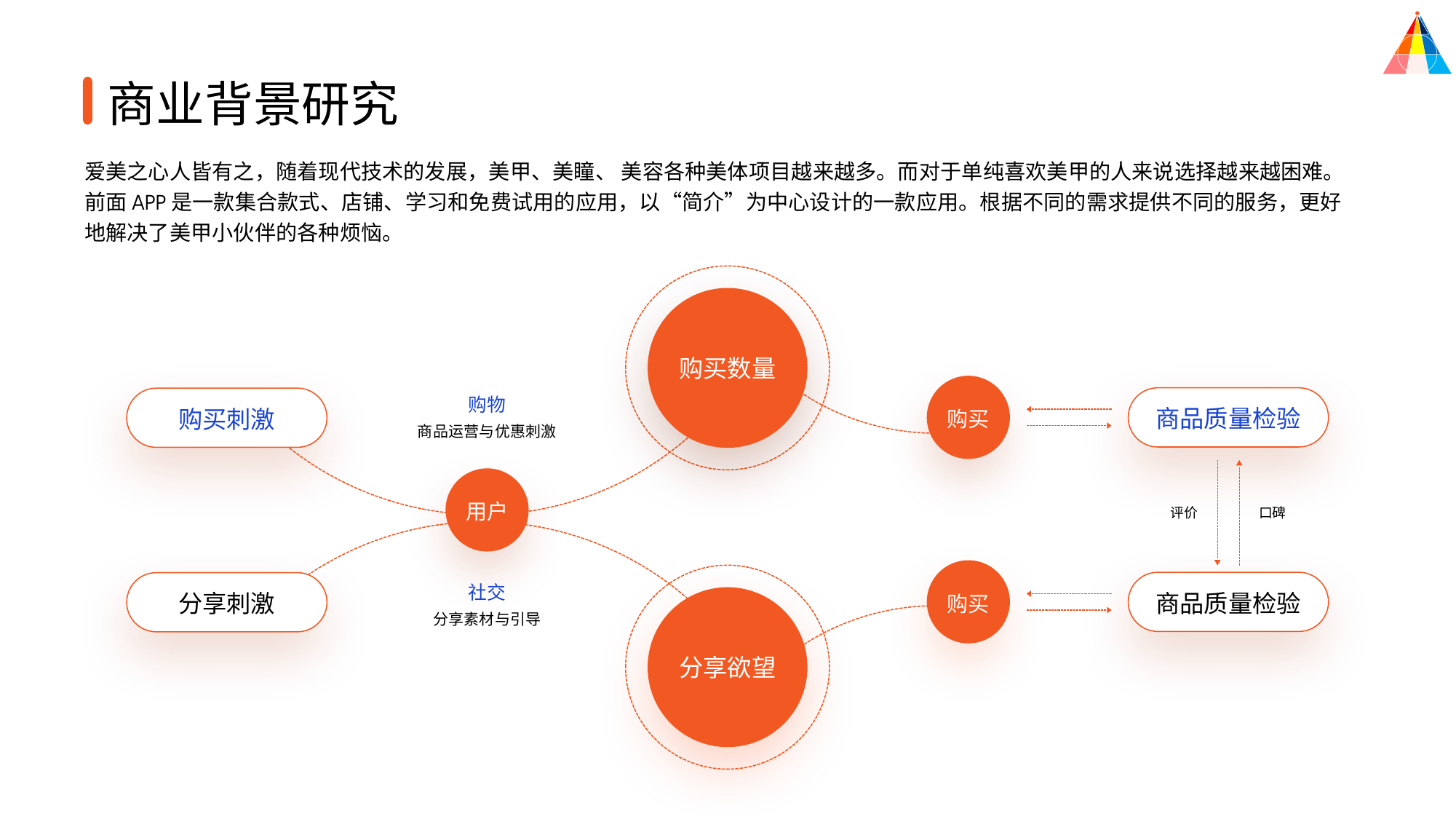

商业背景研究

爱美之心人皆有之，随着现代技术的发展，美甲、美瞳、 美容各种美体项目越来越多。而对于单纯喜欢美甲的人来说选择越来越困难。前面APP是一款集合款式、店铺、学习和免费试用的应用，以“简介”为中心设计的一款应用。根据不同的需求提供不同的服务，更好地解决了美甲小伙伴的各种烦恼。

购买数量

购物
商品运营与优惠刺激

v
商品质量检验
购买刺激
购买

用户
评价
口碑

社交
分享素材与引导
商品质量检验
分享刺激
购买

分享欲望